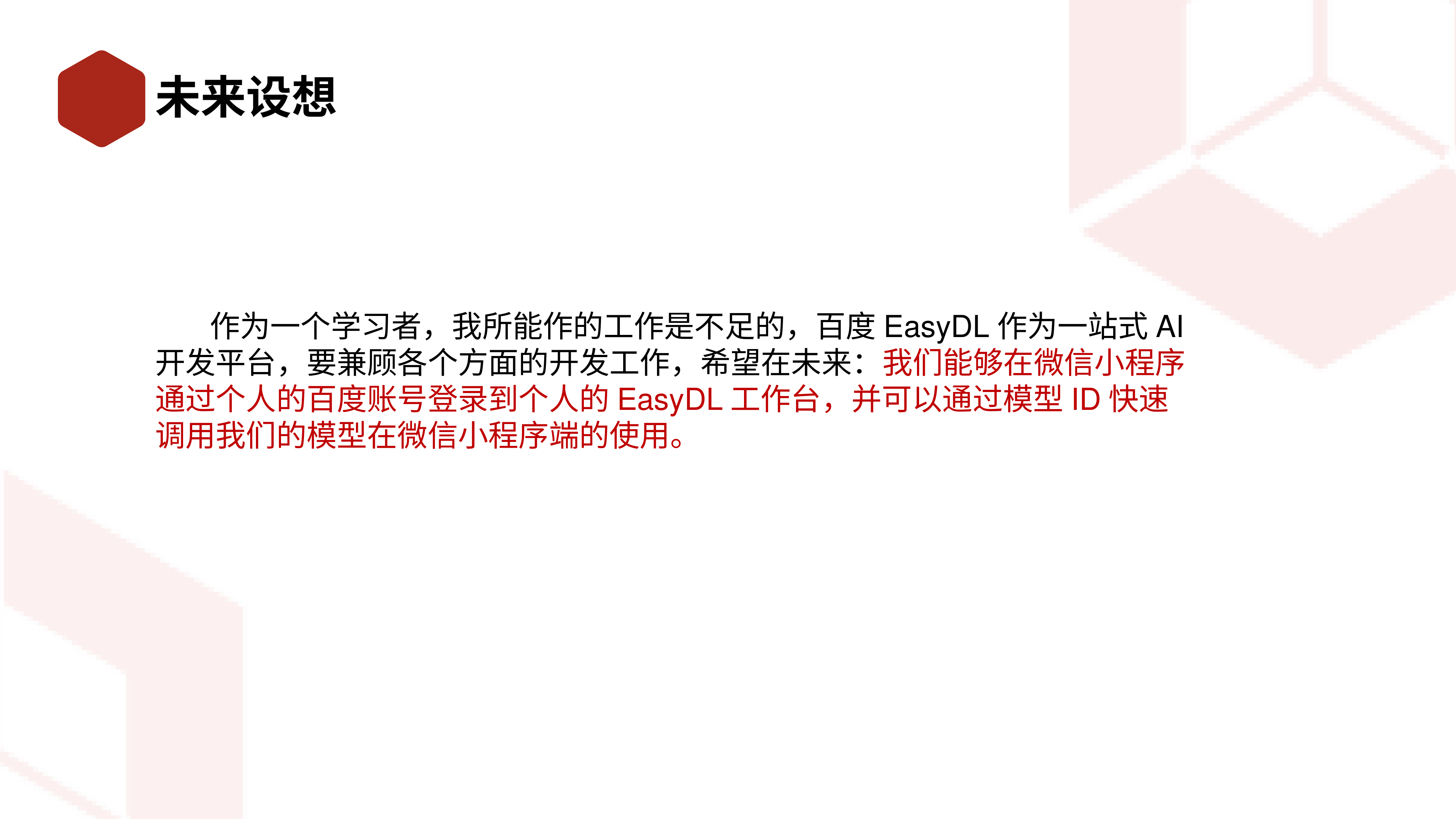

# 未来设想
	作为一个学习者，我所能作的工作是不足的，百度EasyDL作为一站式AI开发平台，要兼顾各个方面的开发工作，希望在未来：我们能够在微信小程序通过个人的百度账号登录到个人的EasyDL工作台，并可以通过模型ID快速调用我们的模型在微信小程序端的使用。